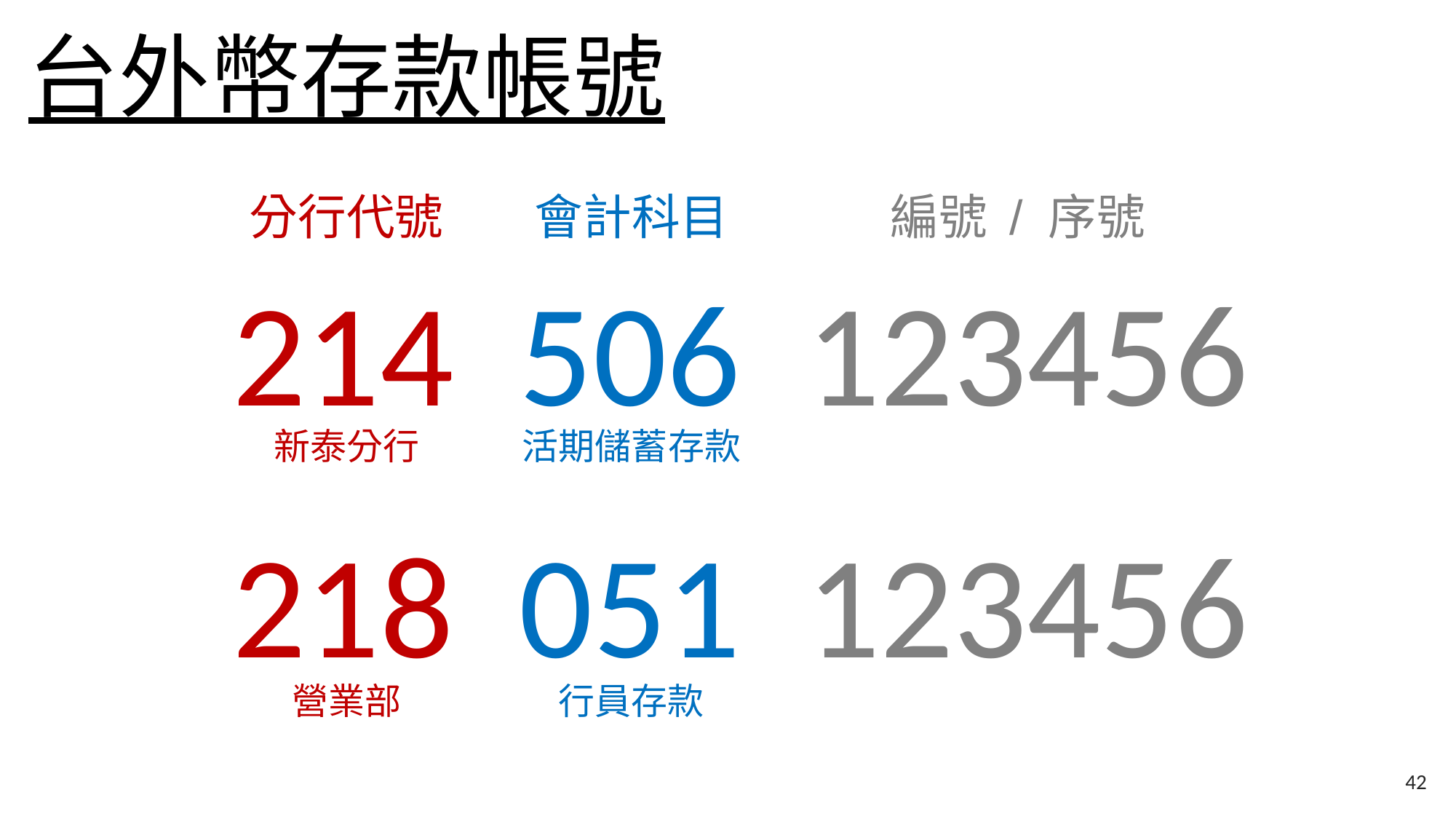

台外幣存款帳號
分行代號
會計科目
編號 / 序號
214  506  123456
新泰分行
活期儲蓄存款
218  051  123456
營業部
行員存款
42